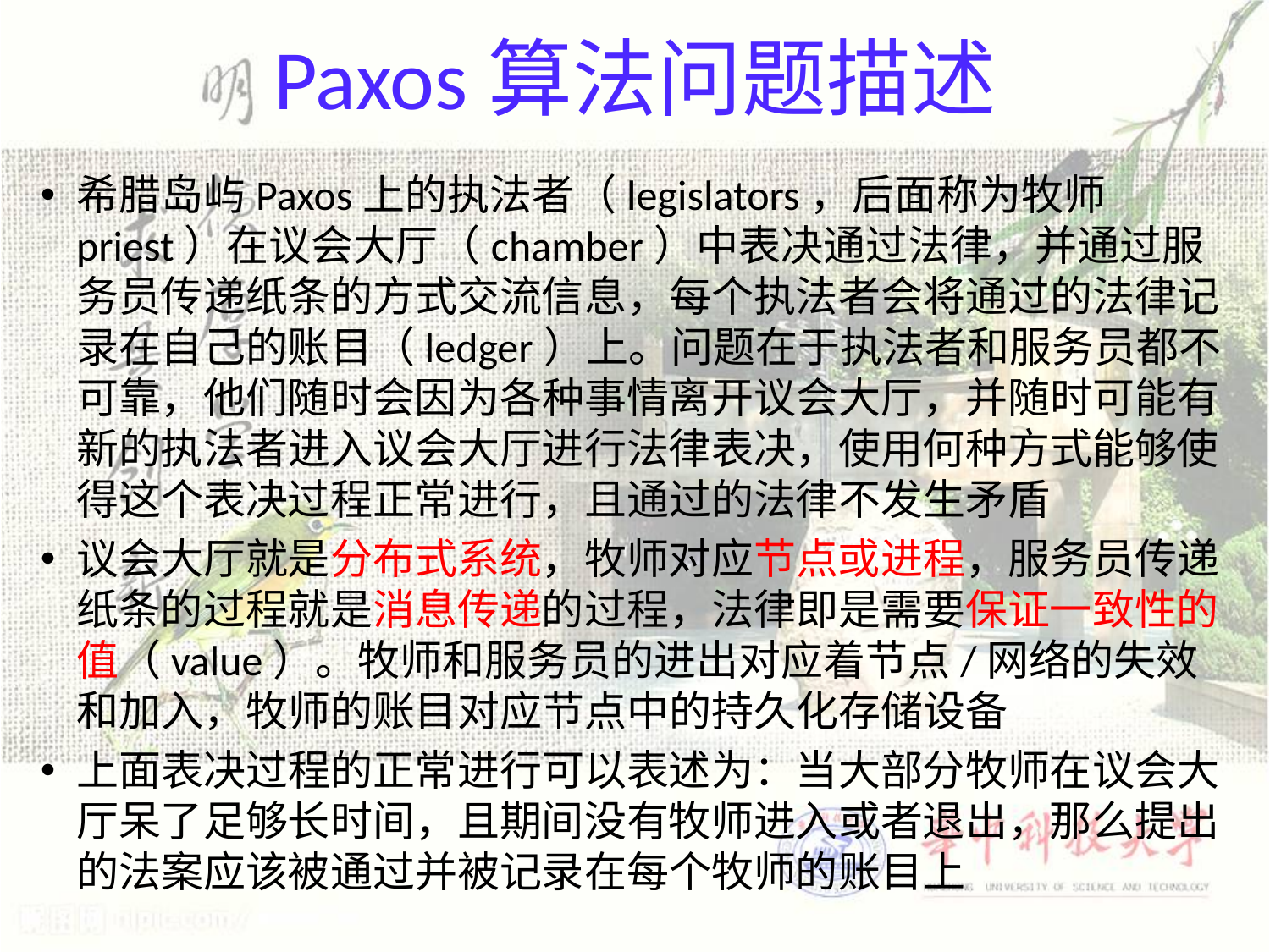

# Paxos算法问题描述
希腊岛屿Paxos上的执法者（legislators，后面称为牧师priest）在议会大厅（chamber）中表决通过法律，并通过服务员传递纸条的方式交流信息，每个执法者会将通过的法律记录在自己的账目（ledger）上。问题在于执法者和服务员都不可靠，他们随时会因为各种事情离开议会大厅，并随时可能有新的执法者进入议会大厅进行法律表决，使用何种方式能够使得这个表决过程正常进行，且通过的法律不发生矛盾
议会大厅就是分布式系统，牧师对应节点或进程，服务员传递纸条的过程就是消息传递的过程，法律即是需要保证一致性的值（value）。牧师和服务员的进出对应着节点/网络的失效和加入，牧师的账目对应节点中的持久化存储设备
上面表决过程的正常进行可以表述为：当大部分牧师在议会大厅呆了足够长时间，且期间没有牧师进入或者退出，那么提出的法案应该被通过并被记录在每个牧师的账目上